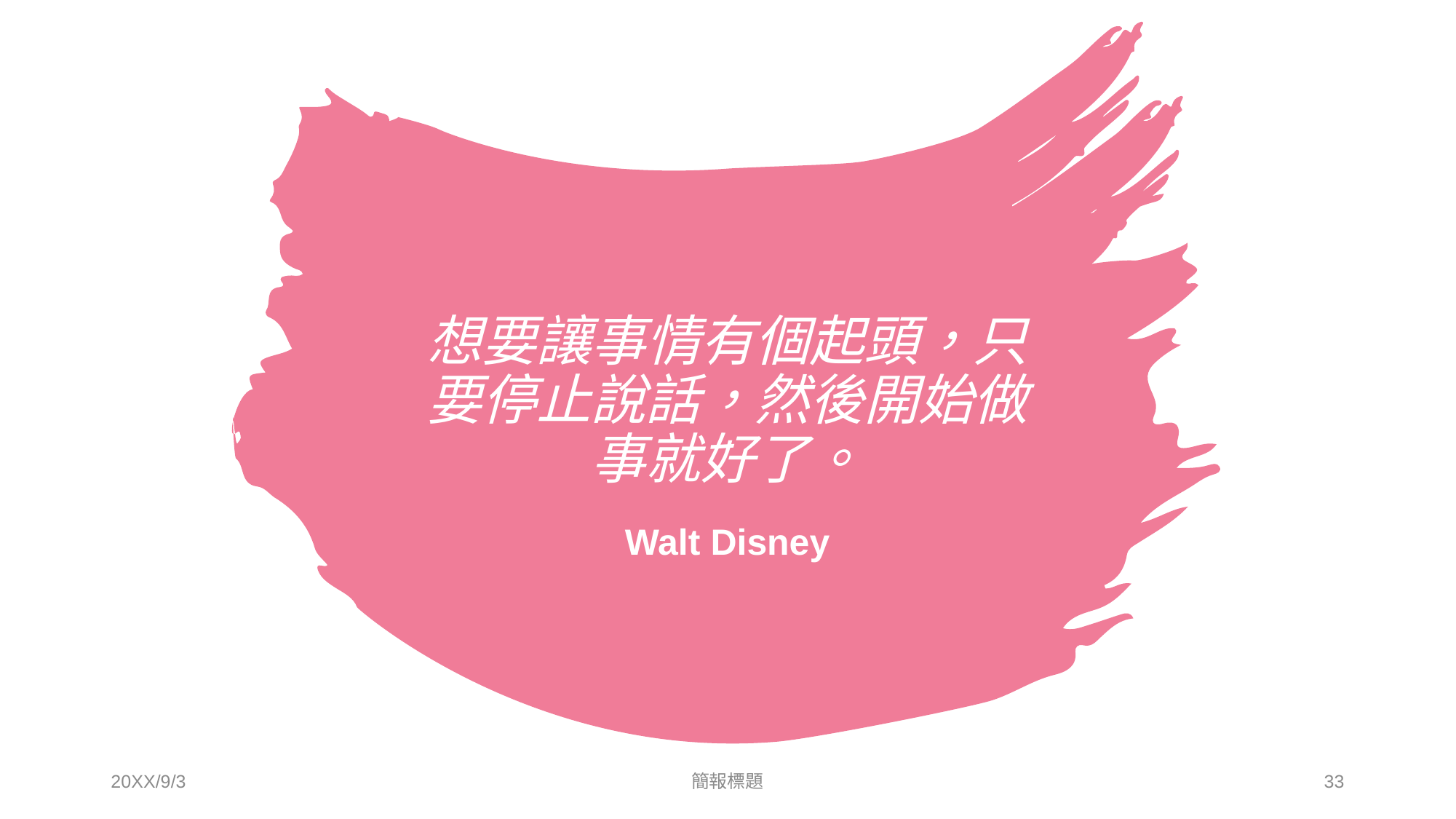

# 想要讓事情有個起頭，只要停止說話，然後開始做事就好了。
Walt Disney
20XX/9/3
簡報標題
33